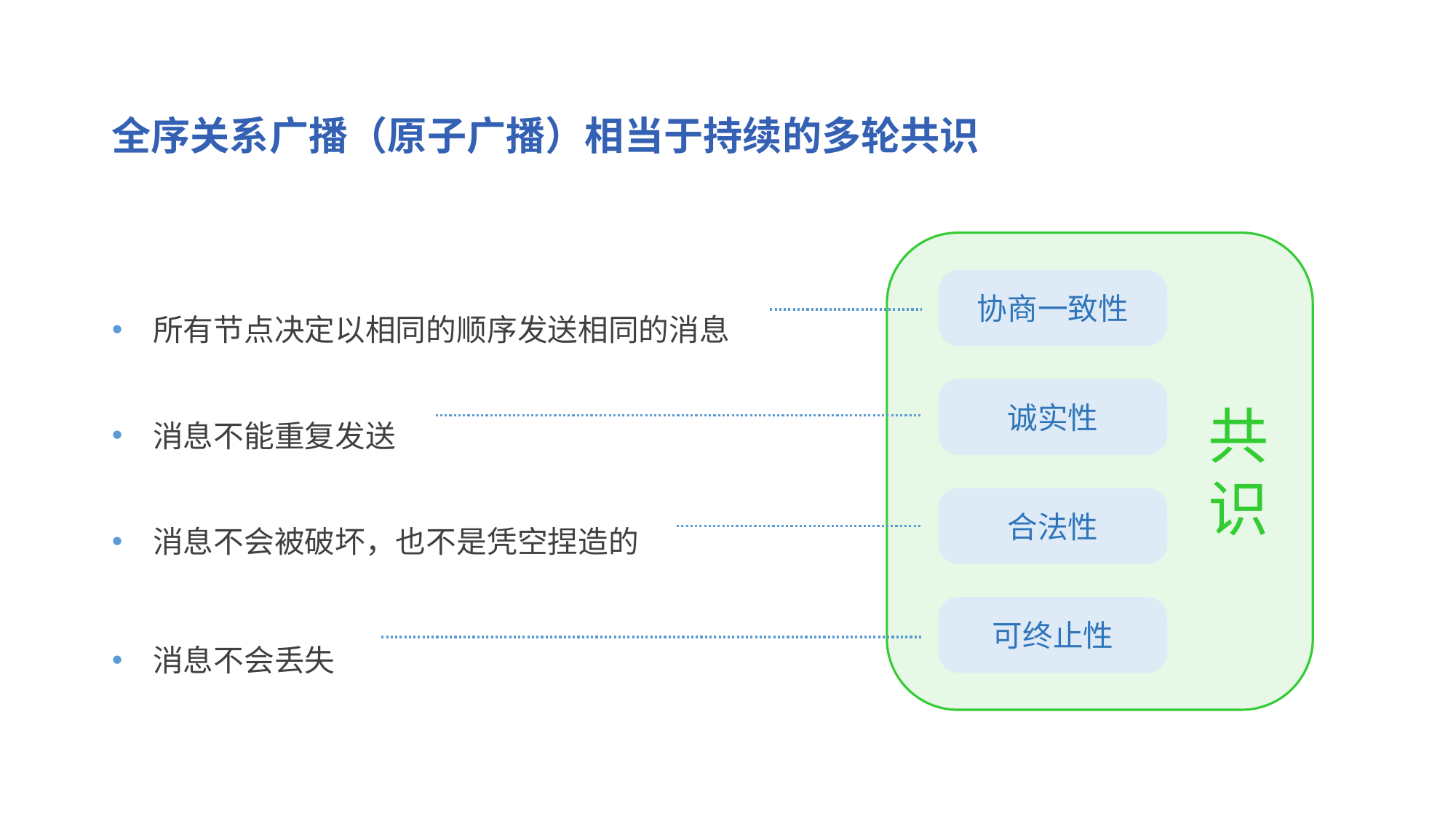

全序关系广播（原子广播）相当于持续的多轮共识
所有节点决定以相同的顺序发送相同的消息
协商一致性
消息不能重复发送
诚实性
消息不会被破坏，也不是凭空捏造的
合法性
消息不会丢失
可终止性

共
识